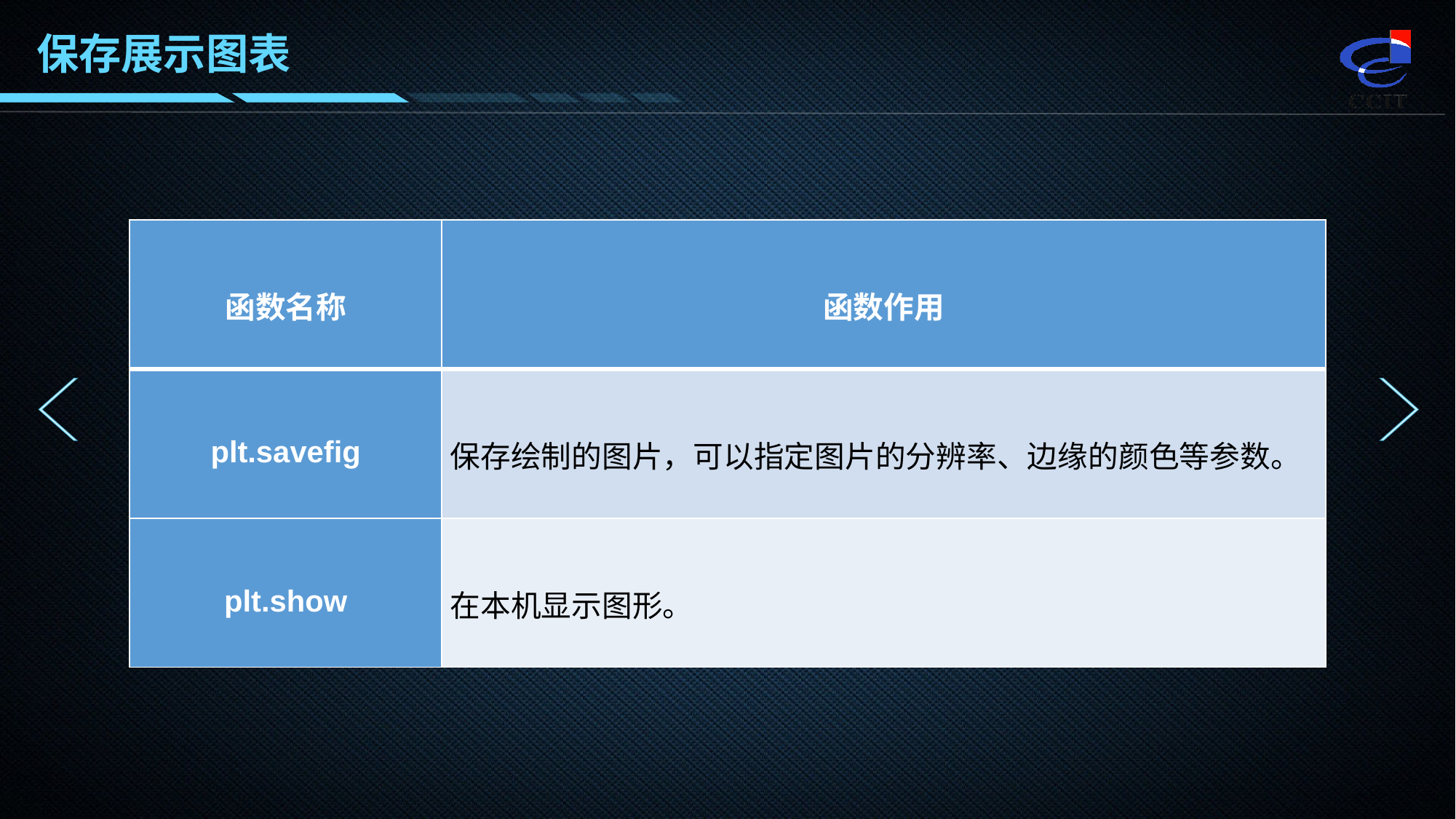

保存展示图表
| 函数名称 | 函数作用 |
| --- | --- |
| plt.savefig | 保存绘制的图片，可以指定图片的分辨率、边缘的颜色等参数。 |
| plt.show | 在本机显示图形。 |